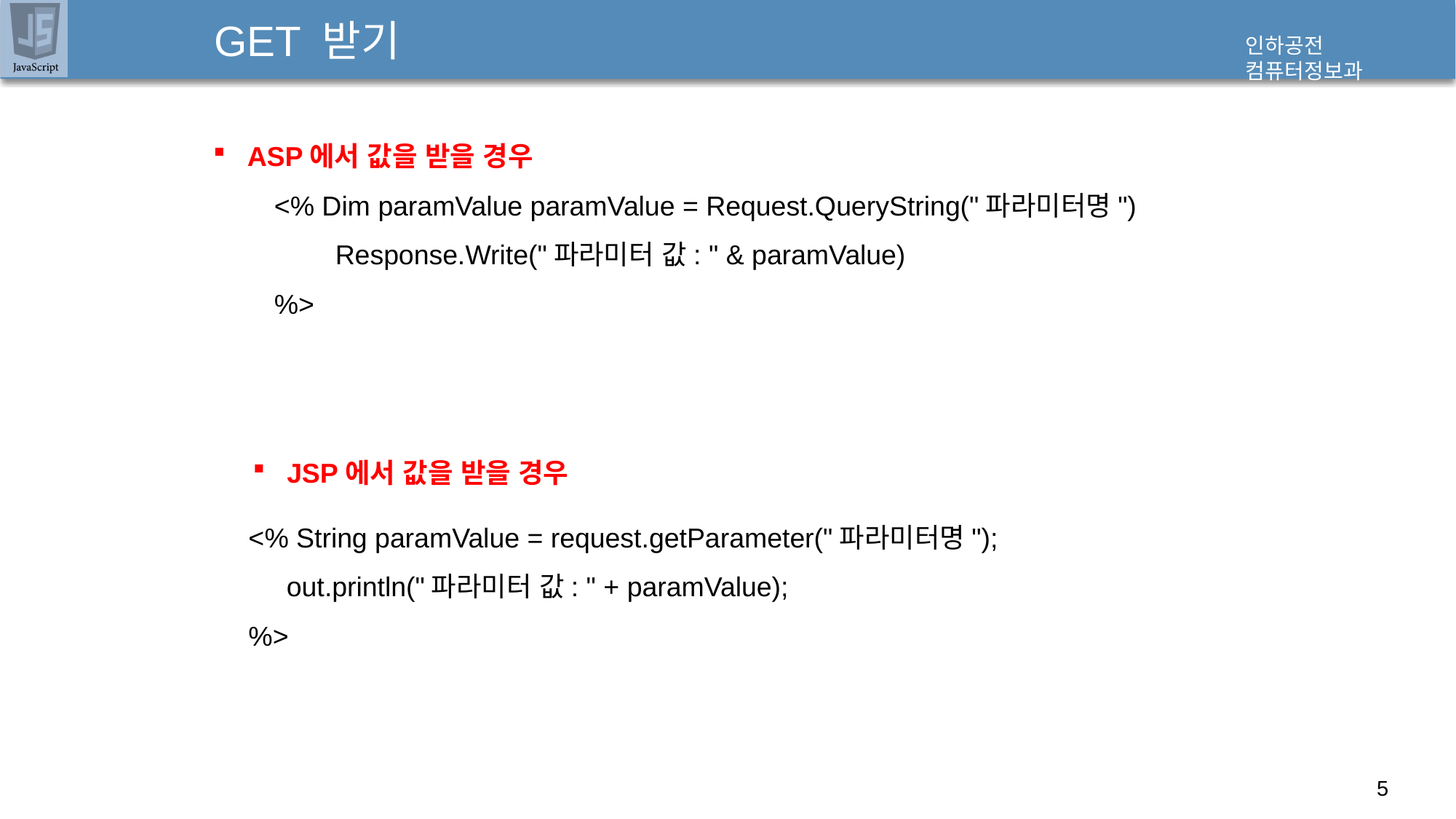

# GET 받기
ASP에서 값을 받을 경우

<% Dim paramValue paramValue = Request.QueryString("파라미터명")
        Response.Write("파라미터 값: " & paramValue)
%>
JSP에서 값을 받을 경우

<% String paramValue = request.getParameter("파라미터명");
     out.println("파라미터 값: " + paramValue);
%>